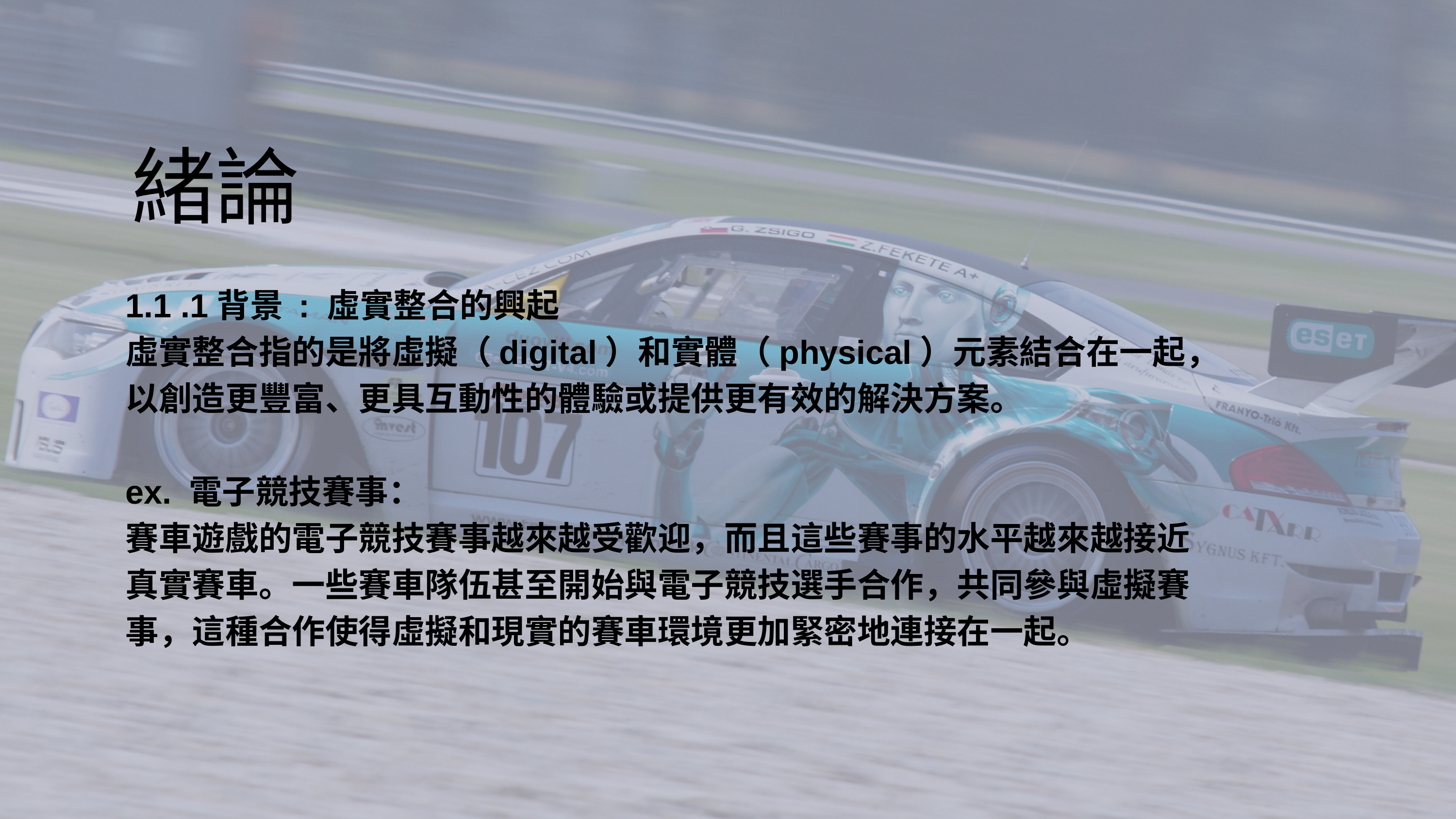

緒論

1.1 .1背景 : 虛實整合的興起
虛實整合指的是將虛擬（digital）和實體（physical）元素結合在一起，以創造更豐富、更具互動性的體驗或提供更有效的解決方案。

ex. 電子競技賽事：
賽車遊戲的電子競技賽事越來越受歡迎，而且這些賽事的水平越來越接近真實賽車。一些賽車隊伍甚至開始與電子競技選手合作，共同參與虛擬賽事，這種合作使得虛擬和現實的賽車環境更加緊密地連接在一起。